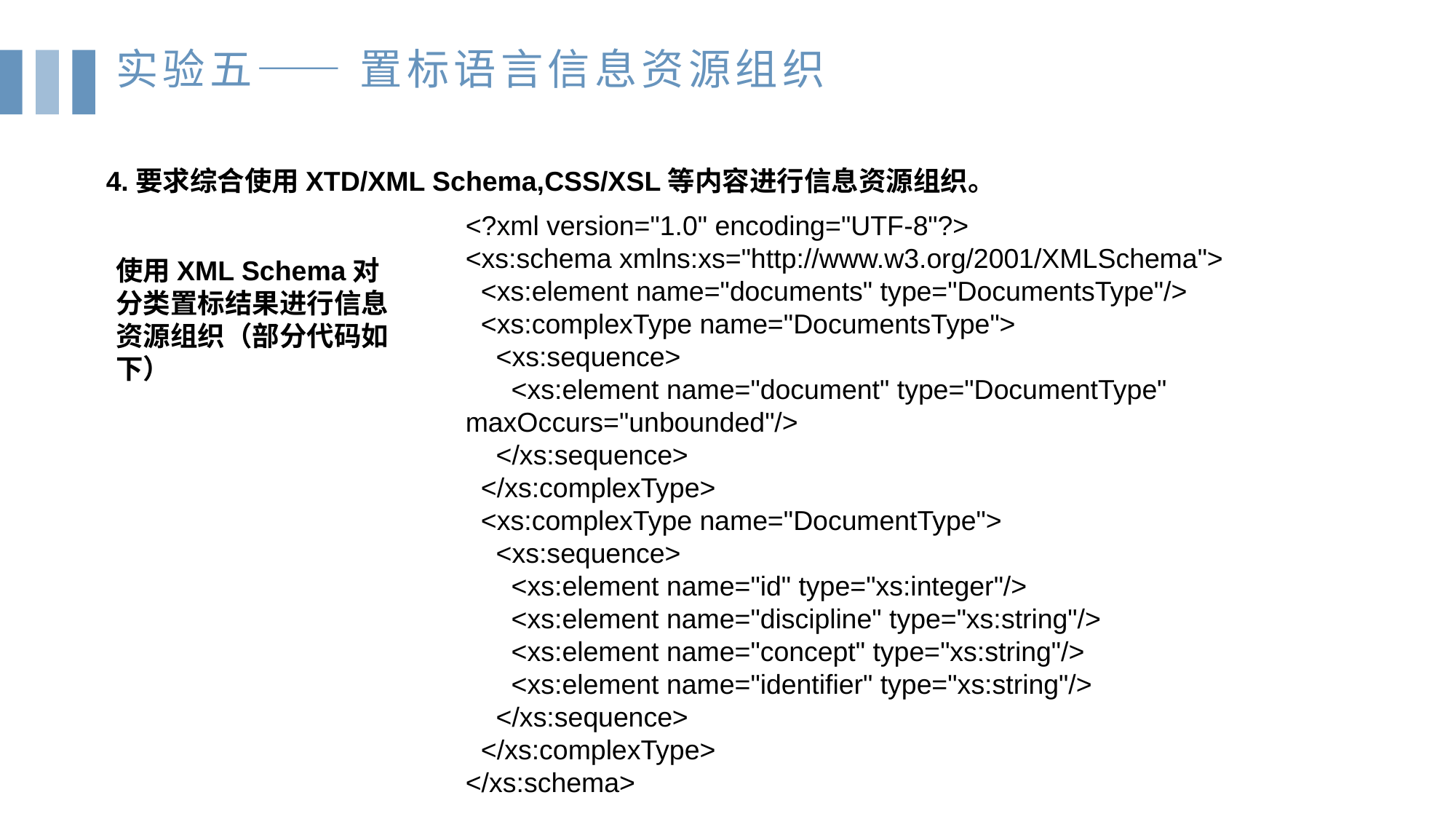

实验五—— 置标语言信息资源组织

4.要求综合使用XTD/XML Schema,CSS/XSL等内容进行信息资源组织。
<?xml version="1.0" encoding="UTF-8"?><xs:schema xmlns:xs="http://www.w3.org/2001/XMLSchema">  <xs:element name="documents" type="DocumentsType"/>  <xs:complexType name="DocumentsType">    <xs:sequence>      <xs:element name="document" type="DocumentType" maxOccurs="unbounded"/>    </xs:sequence>  </xs:complexType>  <xs:complexType name="DocumentType">    <xs:sequence>      <xs:element name="id" type="xs:integer"/>      <xs:element name="discipline" type="xs:string"/>      <xs:element name="concept" type="xs:string"/>      <xs:element name="identifier" type="xs:string"/>    </xs:sequence>  </xs:complexType></xs:schema>
使用XML Schema对分类置标结果进行信息资源组织（部分代码如下）